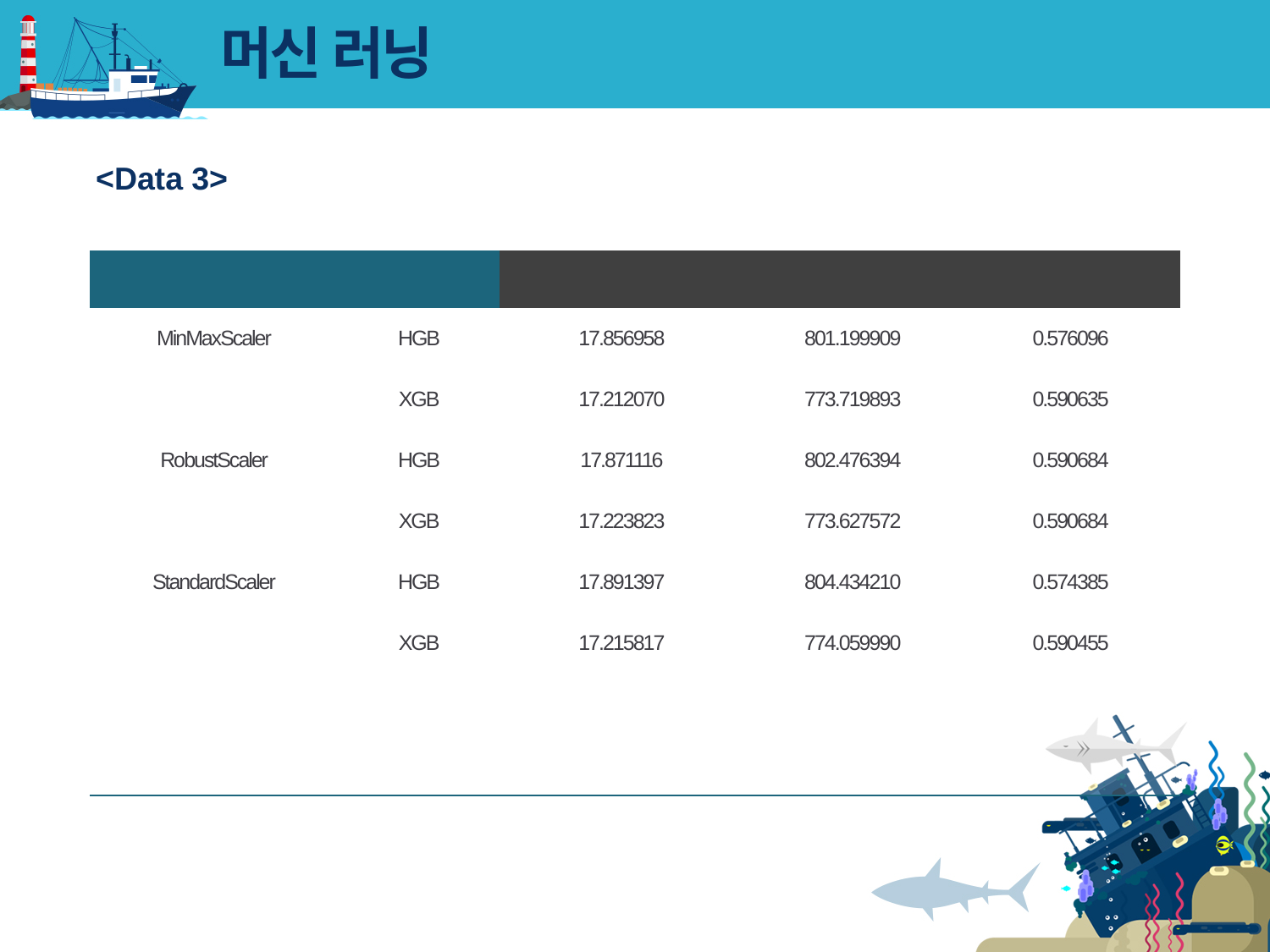

# 머신 러닝
<Data 3>
| 스케일링 | 모델 | MAE | MSE | R2 |
| --- | --- | --- | --- | --- |
| MinMaxScaler | HGB | 17.856958 | 801.199909 | 0.576096 |
|  | XGB | 17.212070 | 773.719893 | 0.590635 |
| RobustScaler | HGB | 17.871116 | 802.476394 | 0.590684 |
|  | XGB | 17.223823 | 773.627572 | 0.590684 |
| StandardScaler | HGB | 17.891397 | 804.434210 | 0.574385 |
|  | XGB | 17.215817 | 774.059990 | 0.590455 |
|  |  |  |  |  |
|  |  |  |  |  |